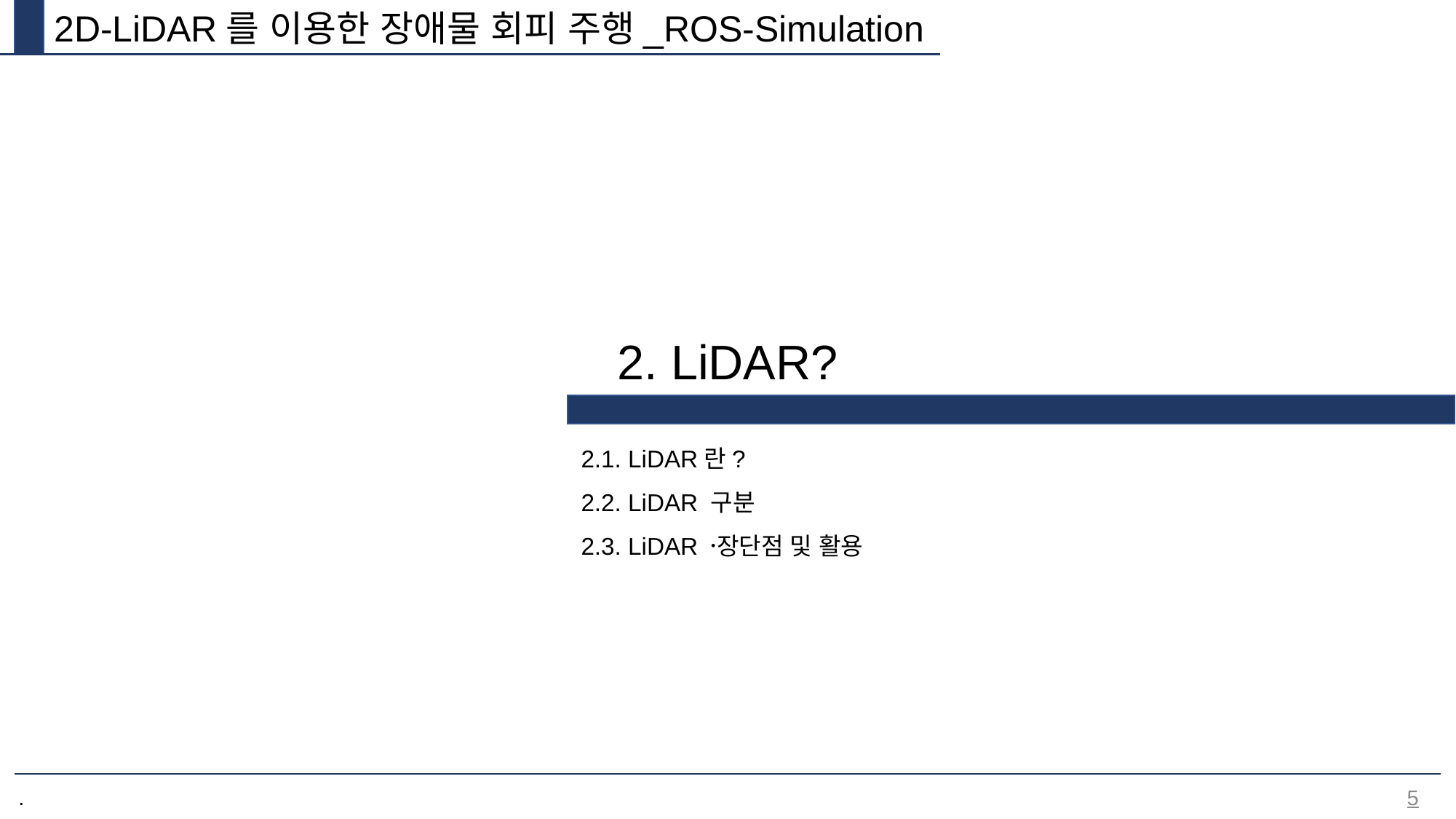

2D-LiDAR를 이용한 장애물 회피 주행_ROS-Simulation
2. LiDAR?

2.1. LiDAR란?
2.2. LiDAR 구분
2.3. LiDAR 장〮단점 및 활용
5
.